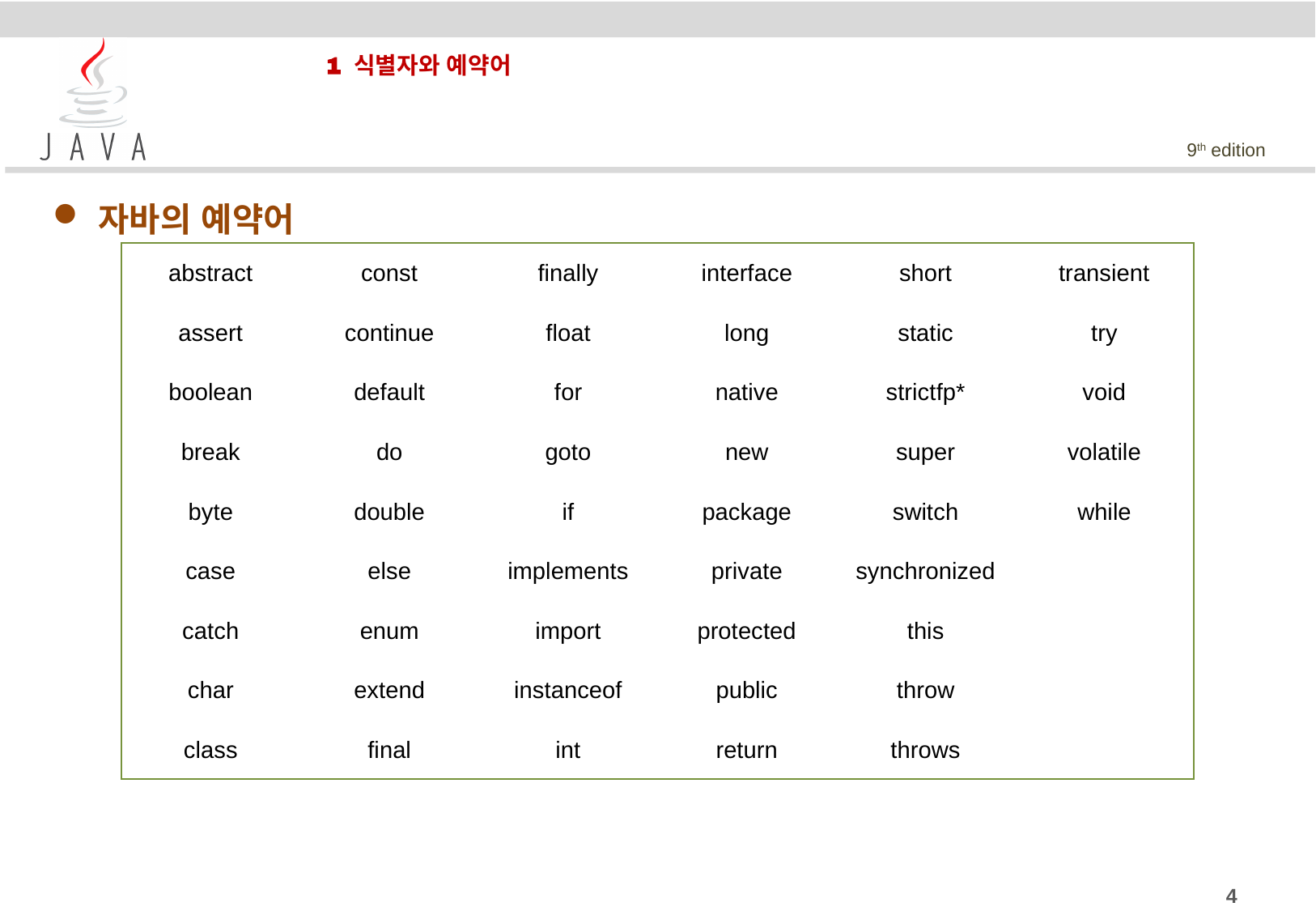

# 1 식별자와 예약어

자바의 예약어
| abstract | const | finally | interface | short | transient |
| --- | --- | --- | --- | --- | --- |
| assert | continue | float | long | static | try |
| boolean | default | for | native | strictfp\* | void |
| break | do | goto | new | super | volatile |
| byte | double | if | package | switch | while |
| case | else | implements | private | synchronized |  |
| catch | enum | import | protected | this |  |
| char | extend | instanceof | public | throw |  |
| class | final | int | return | throws |  |
4